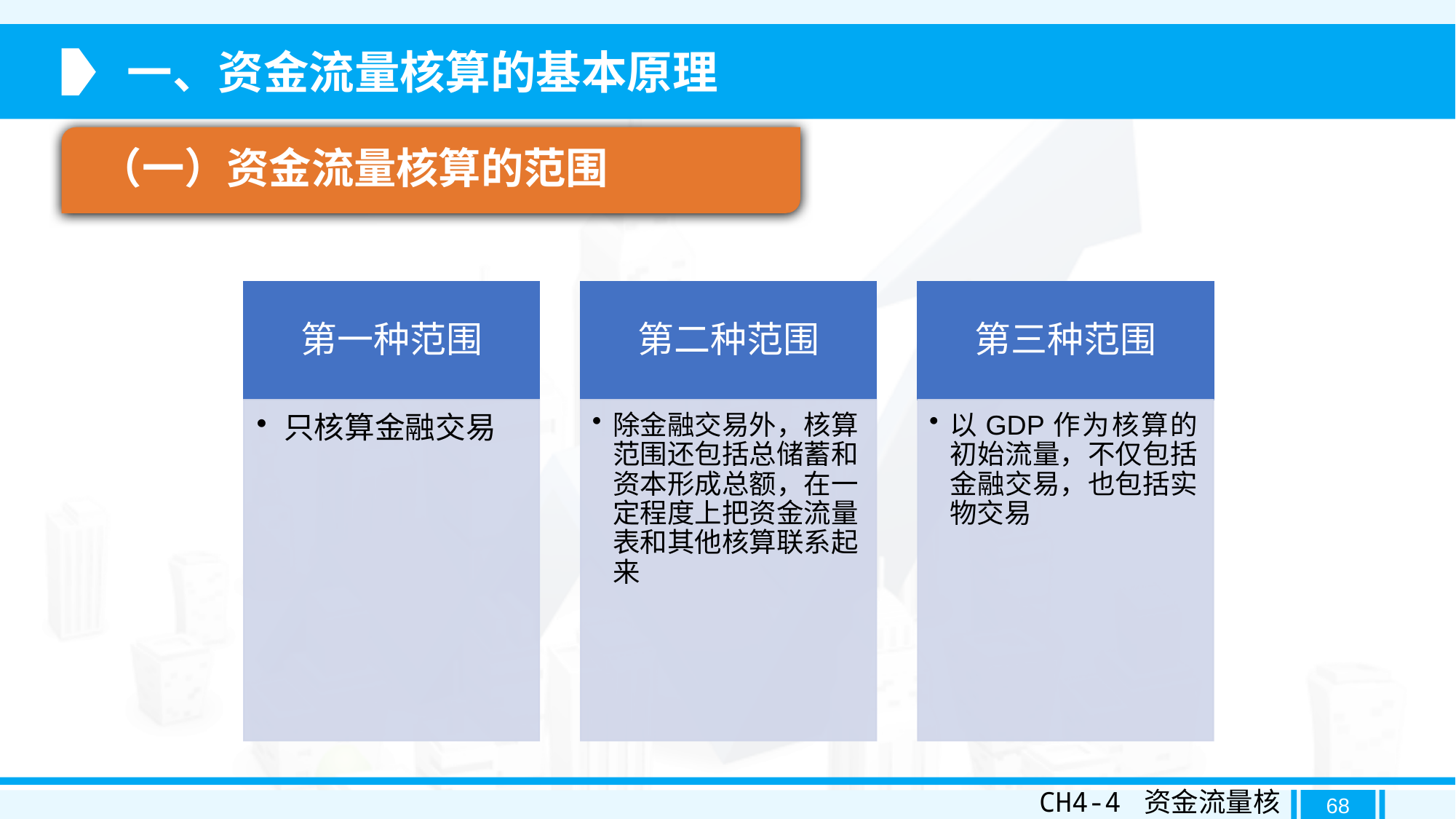

一、资金流量核算的基本原理

（一）资金流量核算的范围
第一种范围
只核算金融交易
第二种范围
除金融交易外，核算范围还包括总储蓄和资本形成总额，在一定程度上把资金流量表和其他核算联系起来
第三种范围
以GDP作为核算的初始流量，不仅包括金融交易，也包括实物交易
CH4-4 资金流量核算
68